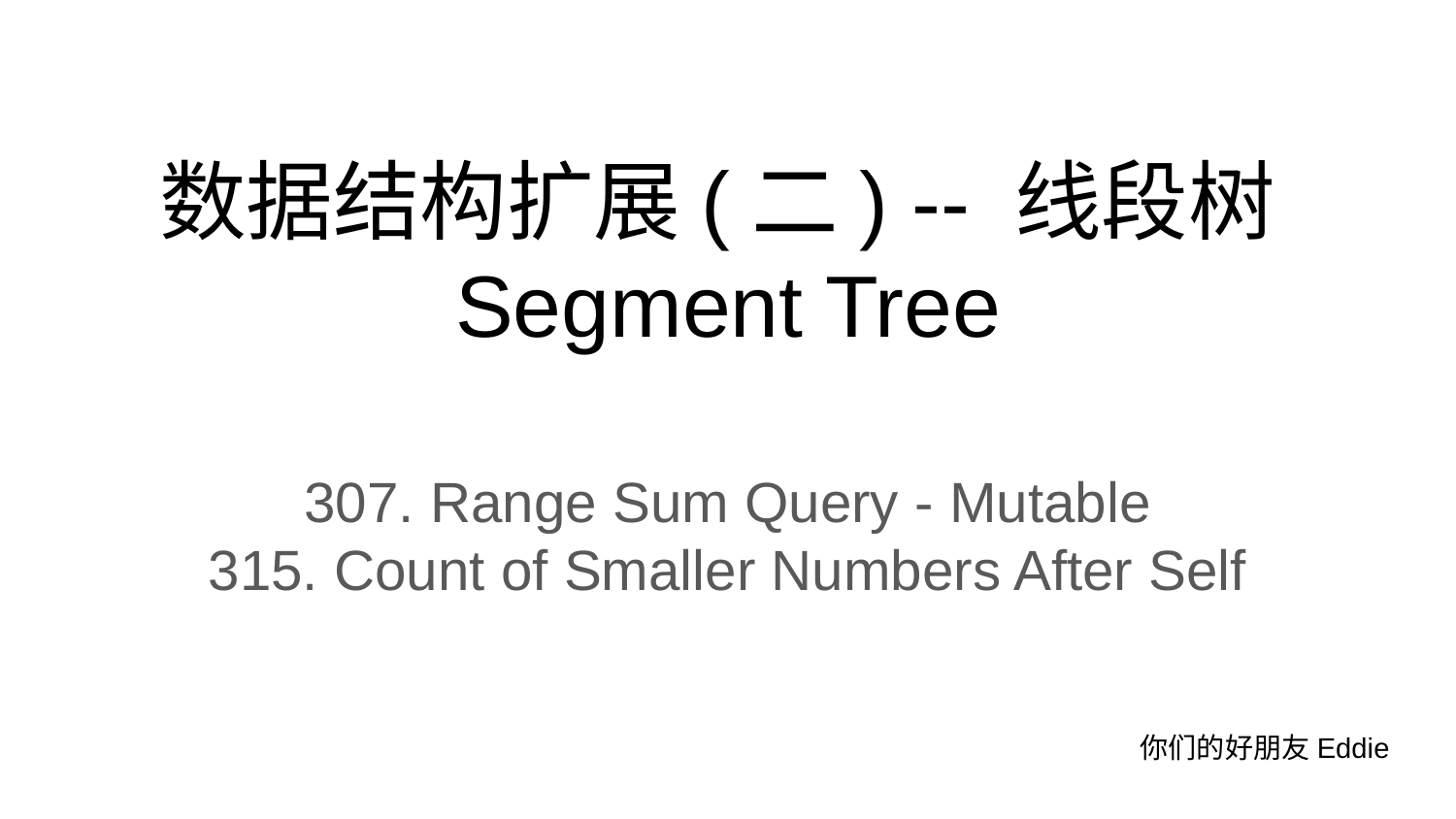

# 数据结构扩展(二) -- 线段树Segment Tree
307. Range Sum Query - Mutable
315. Count of Smaller Numbers After Self

你们的好朋友Eddie